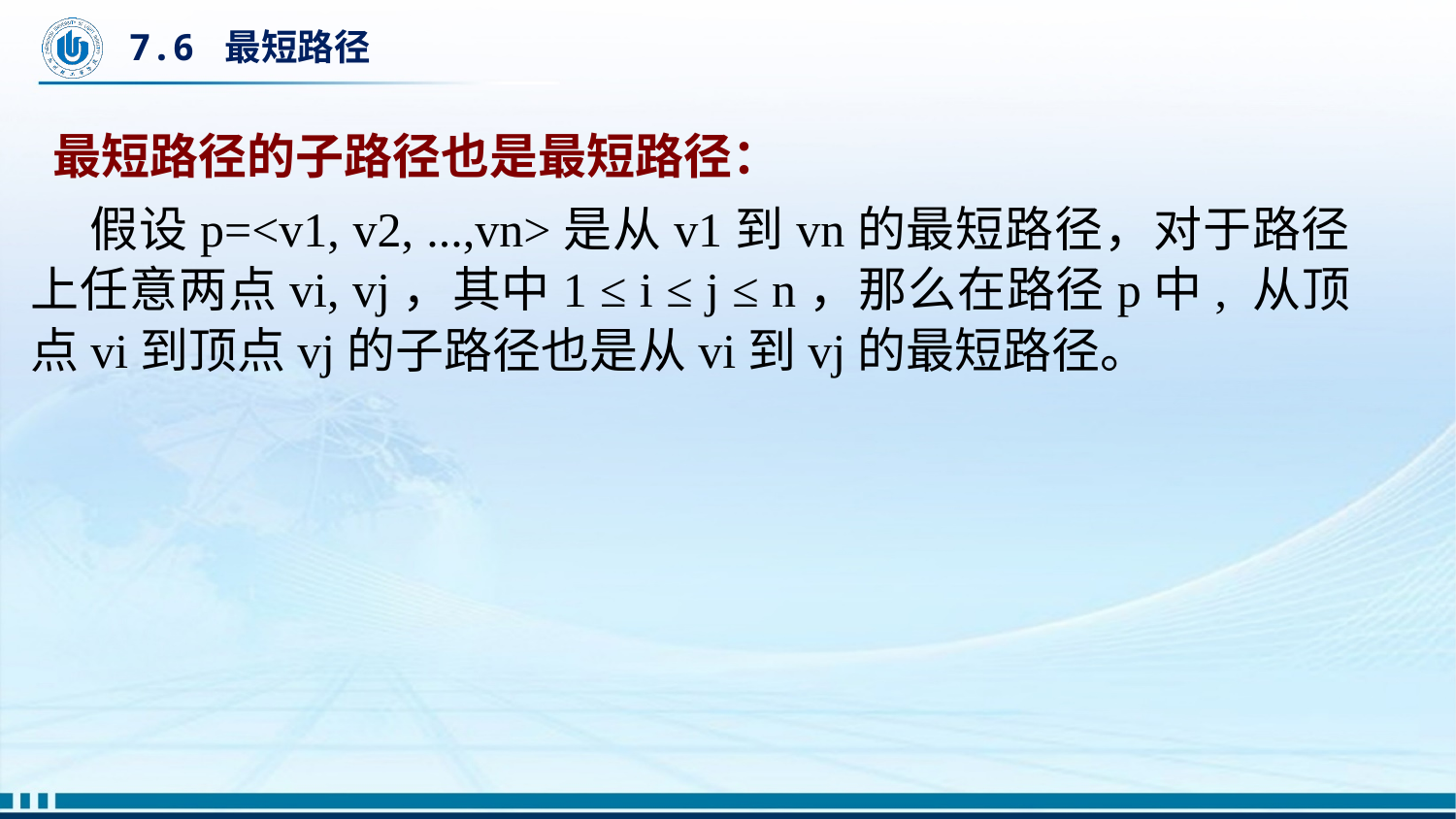

# 7.6 最短路径
 最短路径的子路径也是最短路径：
    假设p=<v1, v2, ...,vn>是从v1到vn的最短路径，对于路径上任意两点vi, vj，其中1 ≤ i ≤ j ≤ n，那么在路径p中, 从顶点vi到顶点vj的子路径也是从vi到vj的最短路径。